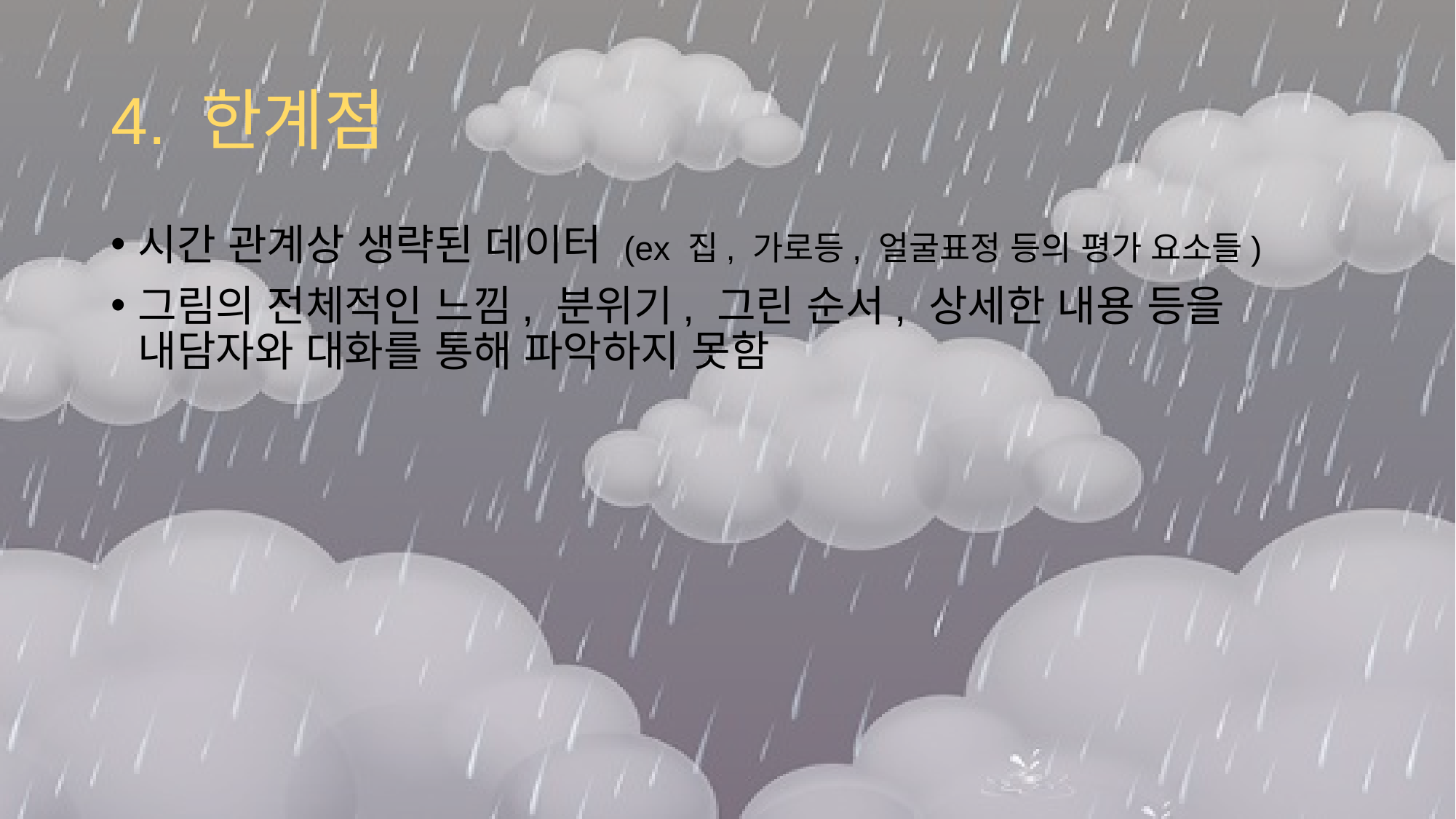

# 4. 한계점
시간 관계상 생략된 데이터 (ex 집, 가로등, 얼굴표정 등의 평가 요소들)
그림의 전체적인 느낌, 분위기, 그린 순서, 상세한 내용 등을 내담자와 대화를 통해 파악하지 못함